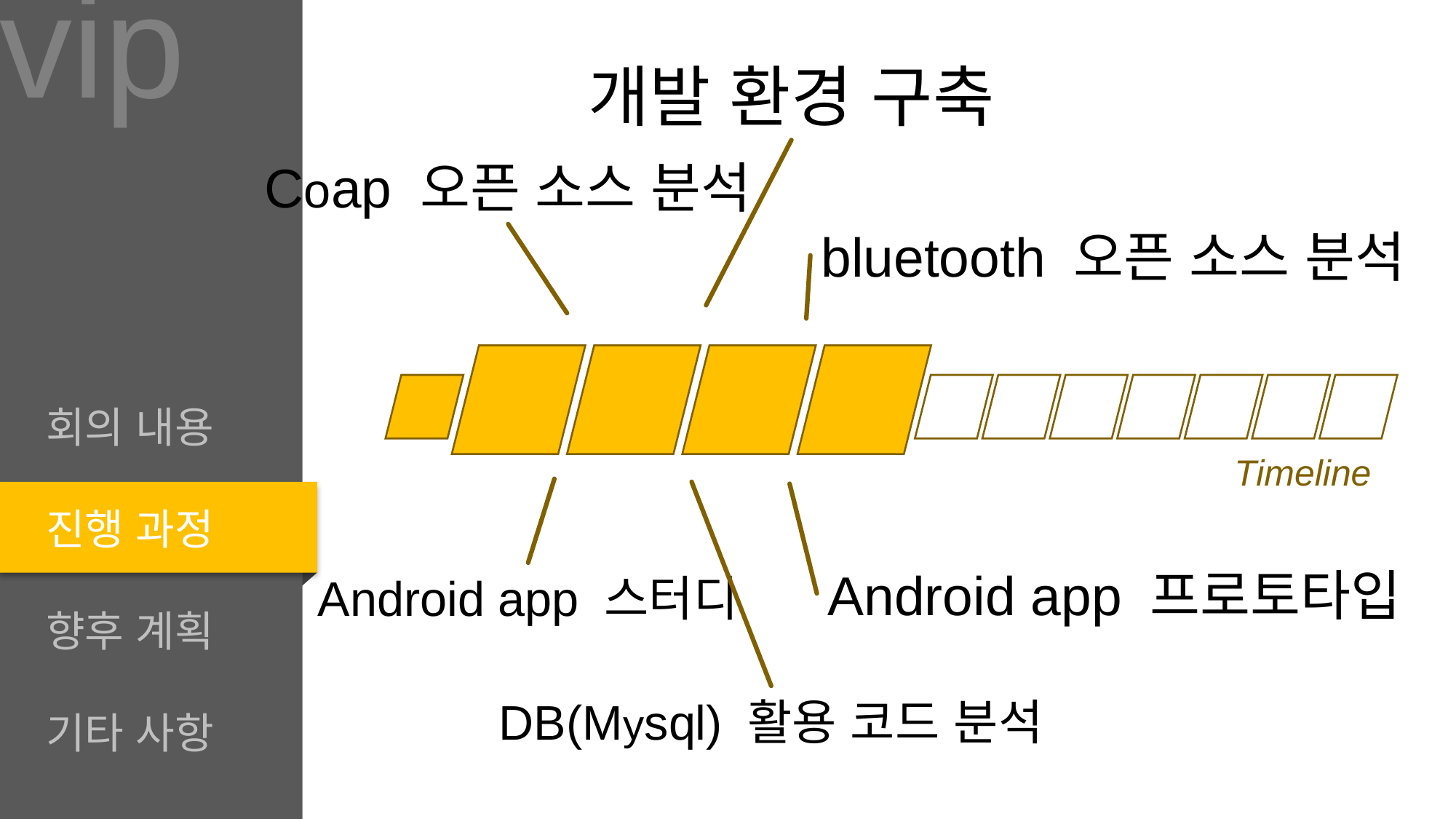

vip
개발 환경 구축
Coap 오픈 소스 분석
bluetooth 오픈 소스 분석

회의 내용

진행 과정

향후 계획

기타 사항
Timeline

Android app 프로토타입
Android app 스터디
DB(Mysql) 활용 코드 분석